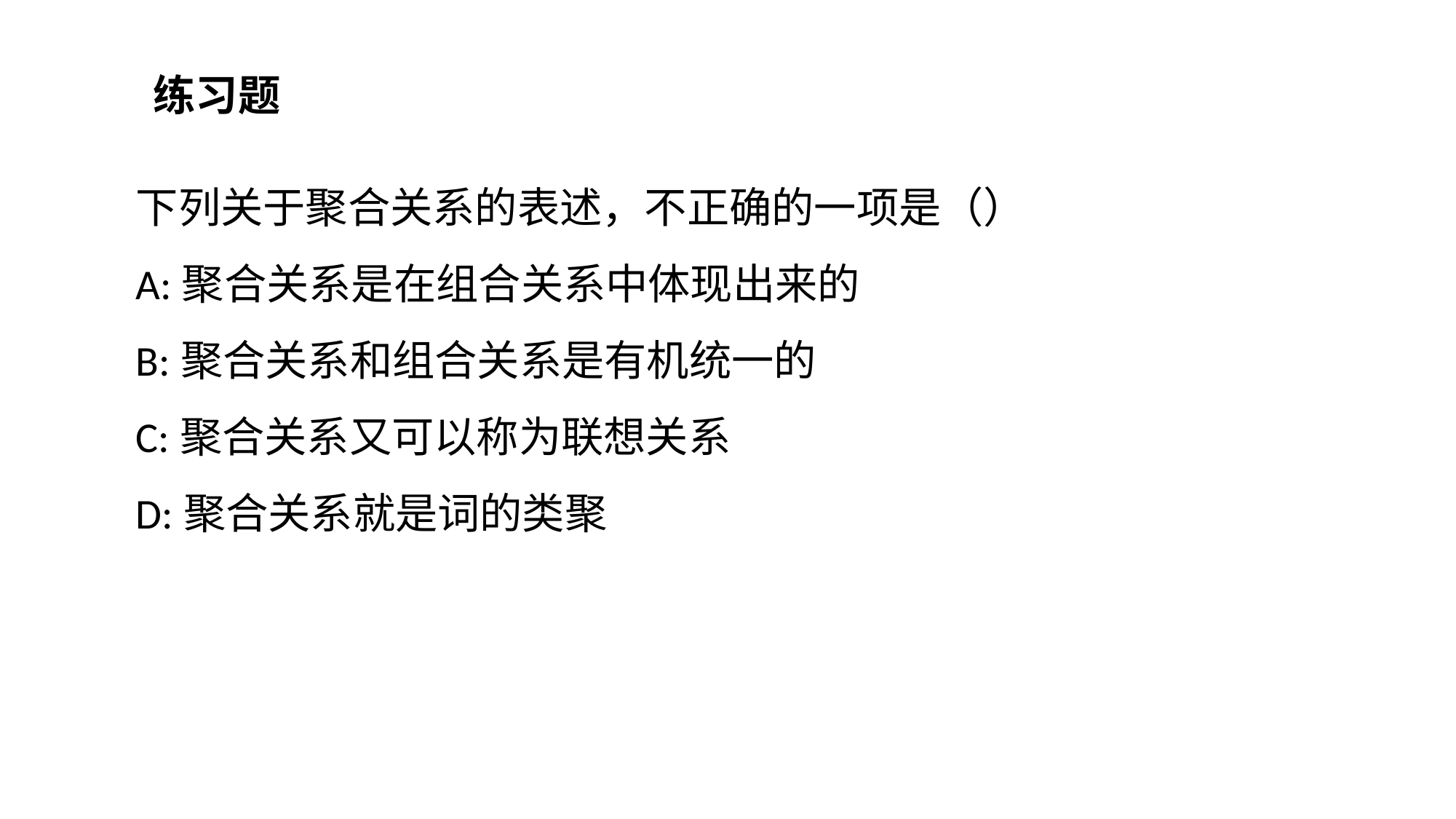

练习题
下列关于聚合关系的表述，不正确的一项是（）
A:聚合关系是在组合关系中体现出来的
B:聚合关系和组合关系是有机统一的
C:聚合关系又可以称为联想关系
D:聚合关系就是词的类聚